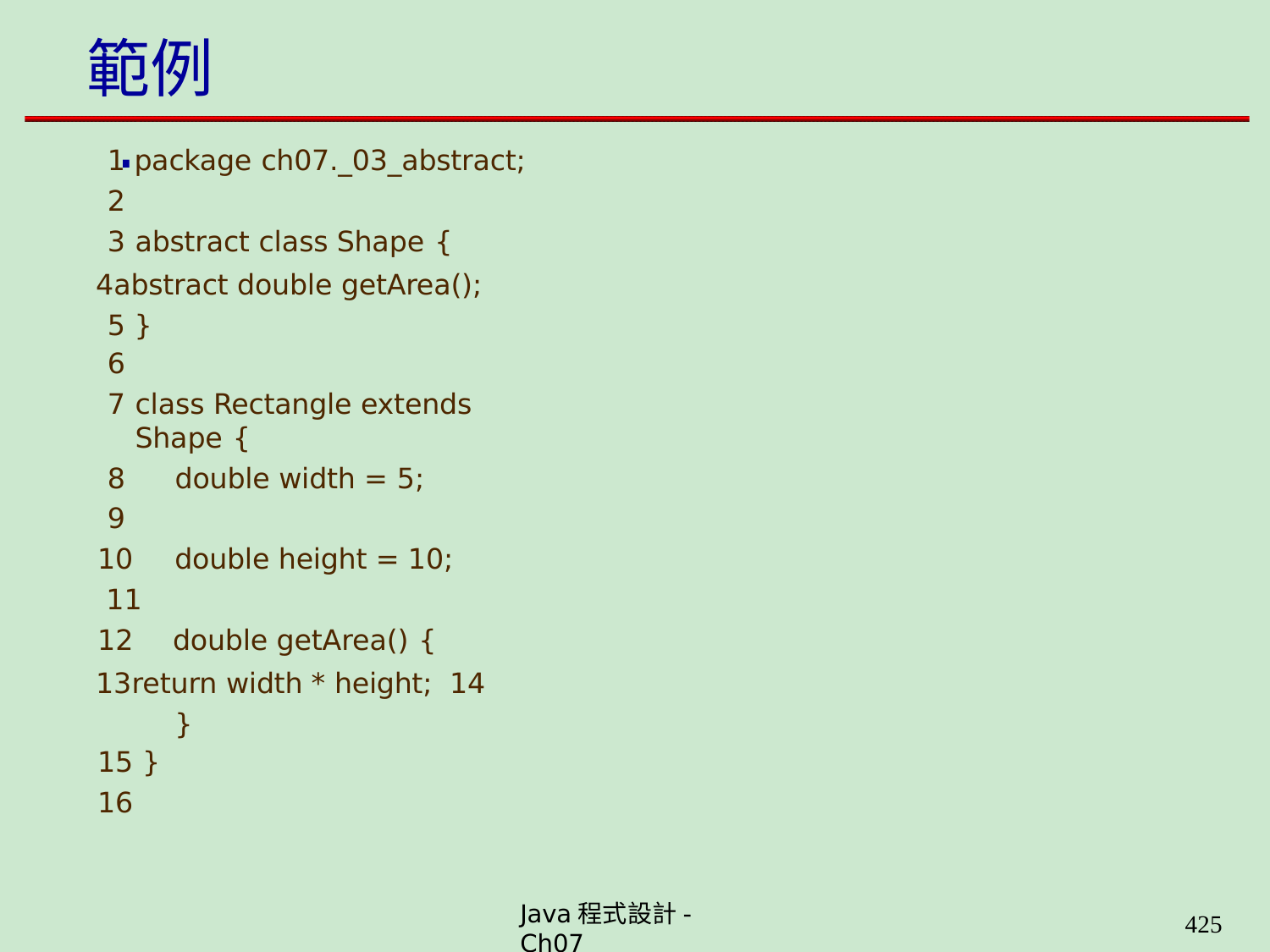

# 範例 .
1 package ch07._03_abstract;
2
abstract class Shape {
abstract double getArea();  5 }
6
class Rectangle extends Shape {
double width = 5;
9
10	double height = 10;  11
double getArea() {
return width * height;  14	}
15 }
16
Java程式設計-Ch07
425